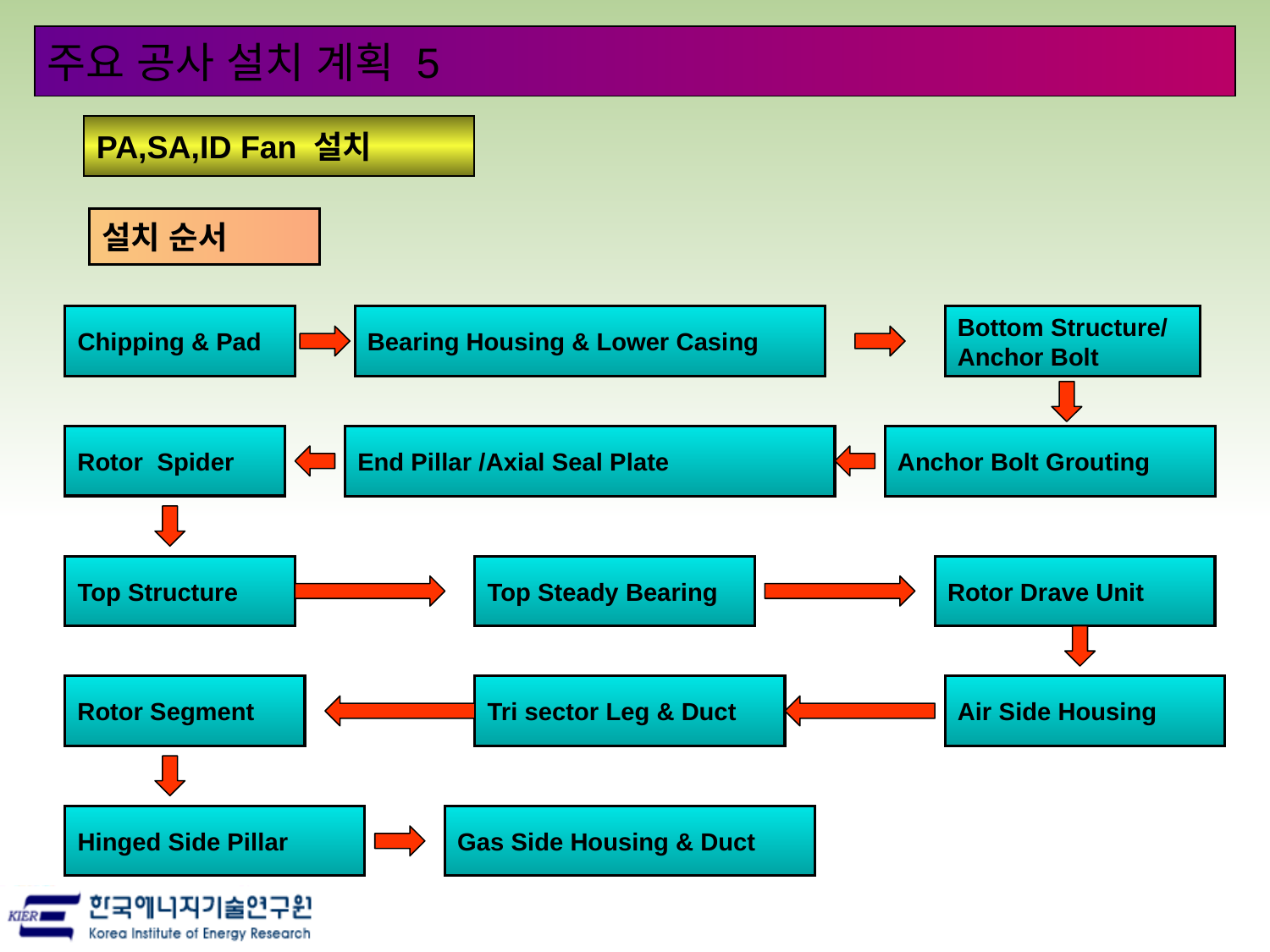

주요 공사 설치 계획 5
Bearing Housing & Lower Casing
PA,SA,ID Fan 설치
설치 순서
Bottom Structure/
Anchor Bolt
End Pillar /Axial Seal Plate
Chipping & Pad
Anchor Bolt Grouting

Rotor  Spider

Top Steady Bearing
Rotor Drave Unit
Top Structure

Tri sector Leg & Duct
Air Side Housing

Rotor Segment

Gas Side Housing & Duct
Hinged Side Pillar